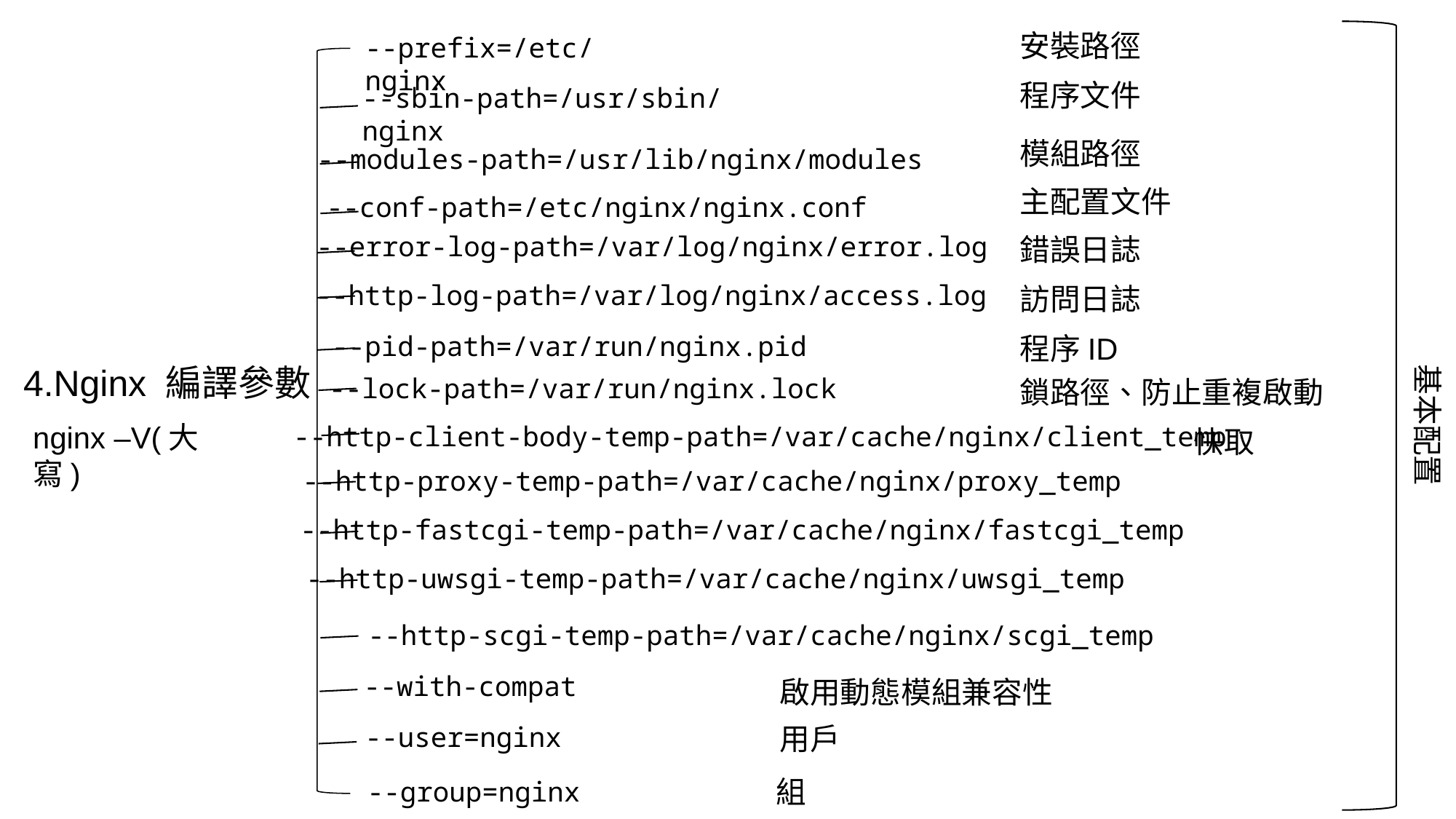

安裝路徑

--prefix=/etc/nginx

程序文件
--sbin-path=/usr/sbin/nginx
模組路徑
--modules-path=/usr/lib/nginx/modules
主配置文件
--conf-path=/etc/nginx/nginx.conf
--error-log-path=/var/log/nginx/error.log
錯誤日誌
--http-log-path=/var/log/nginx/access.log
訪問日誌
--pid-path=/var/run/nginx.pid
程序ID
基本配置
4.Nginx 編譯參數
--lock-path=/var/run/nginx.lock
鎖路徑、防止重複啟動
nginx –V(大寫)
--http-client-body-temp-path=/var/cache/nginx/client_temp
快取
--http-proxy-temp-path=/var/cache/nginx/proxy_temp
--http-fastcgi-temp-path=/var/cache/nginx/fastcgi_temp
--http-uwsgi-temp-path=/var/cache/nginx/uwsgi_temp
--http-scgi-temp-path=/var/cache/nginx/scgi_temp
--with-compat
啟用動態模組兼容性
用戶
--user=nginx
組
--group=nginx